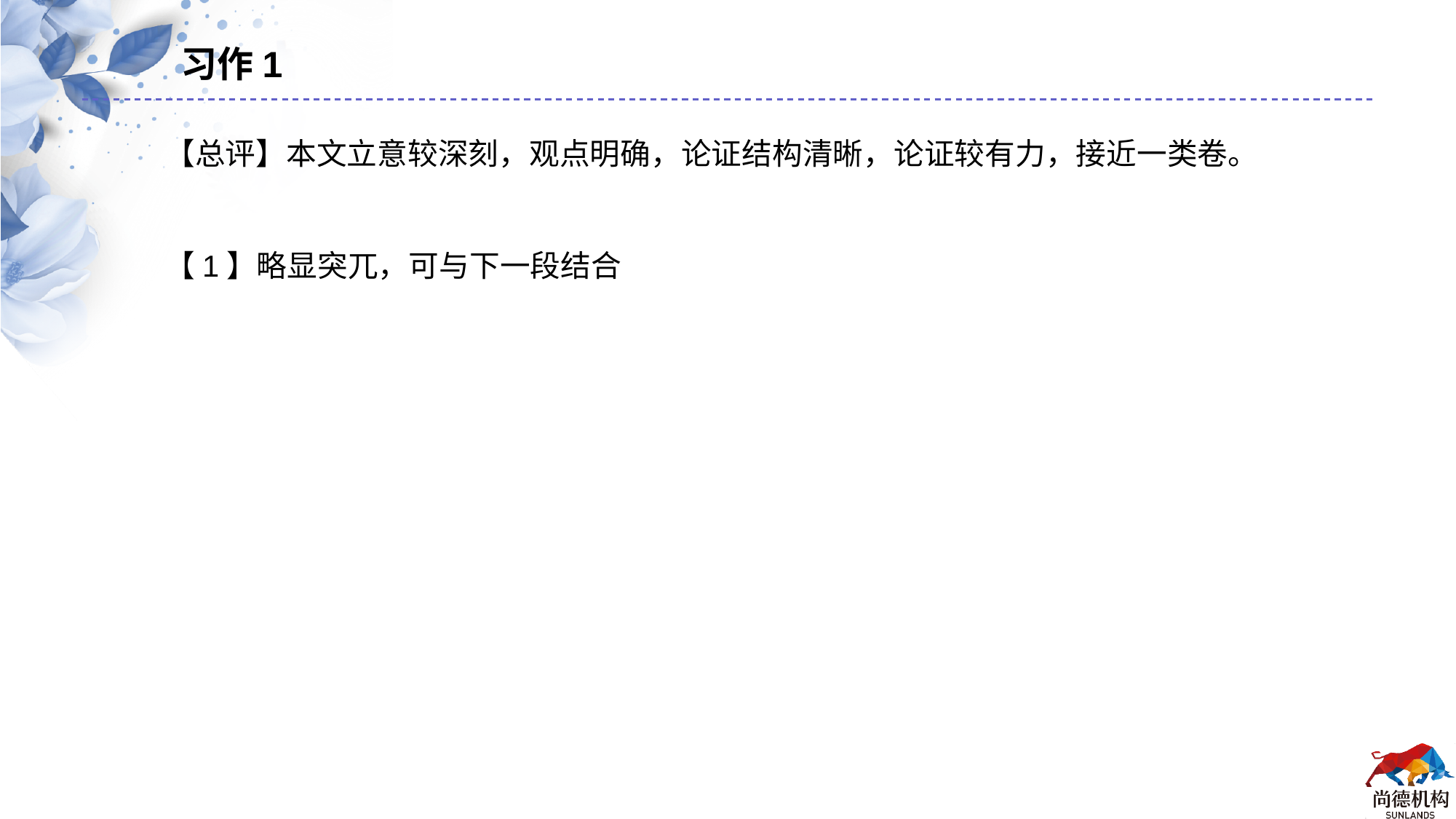

习作1
【总评】本文立意较深刻，观点明确，论证结构清晰，论证较有力，接近一类卷。

【1】略显突兀，可与下一段结合